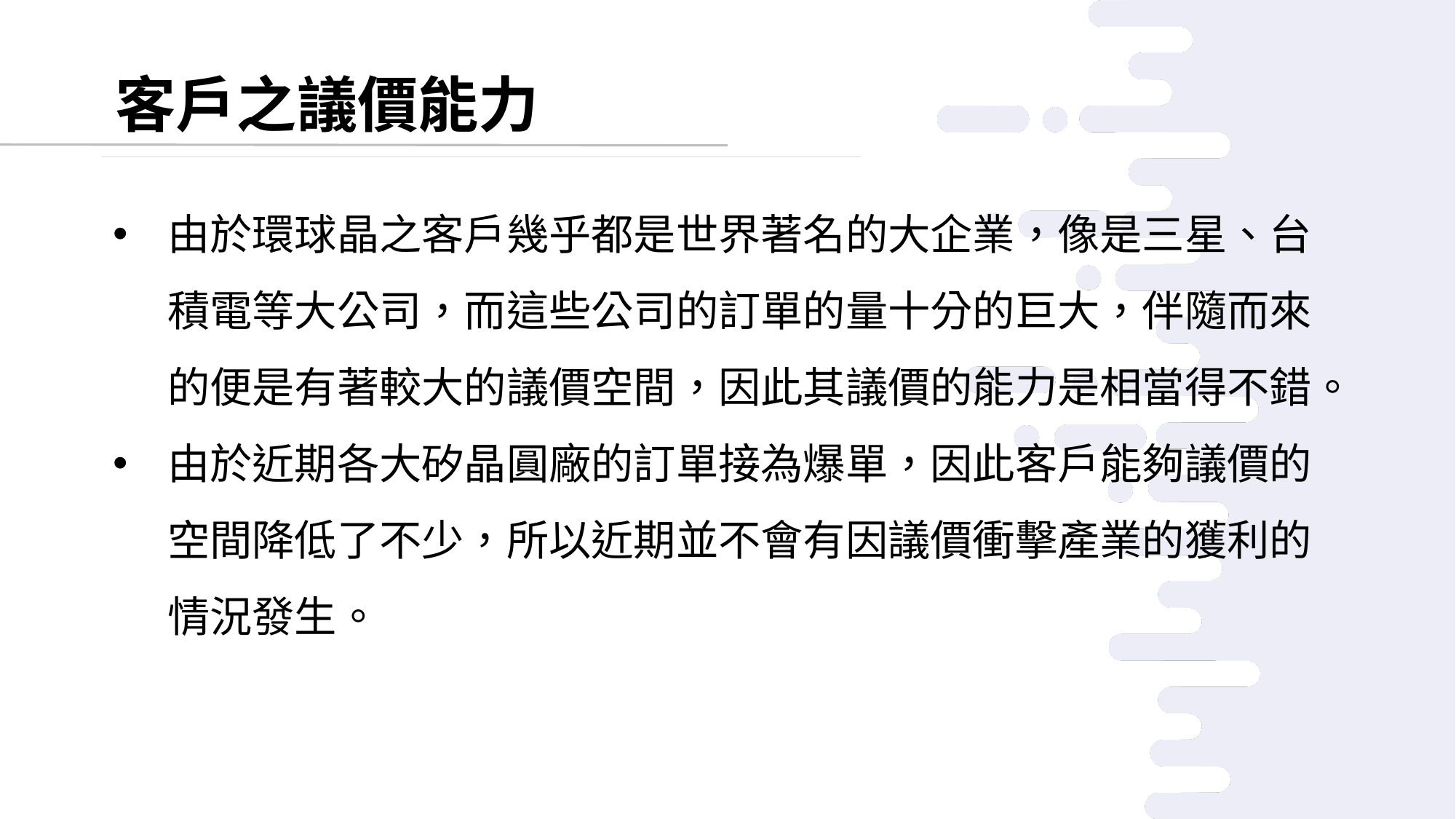

客戶之議價能力
由於環球晶之客戶幾乎都是世界著名的大企業，像是三星、台積電等大公司，而這些公司的訂單的量十分的巨大，伴隨而來的便是有著較大的議價空間，因此其議價的能力是相當得不錯。
由於近期各大矽晶圓廠的訂單接為爆單，因此客戶能夠議價的空間降低了不少，所以近期並不會有因議價衝擊產業的獲利的情況發生。